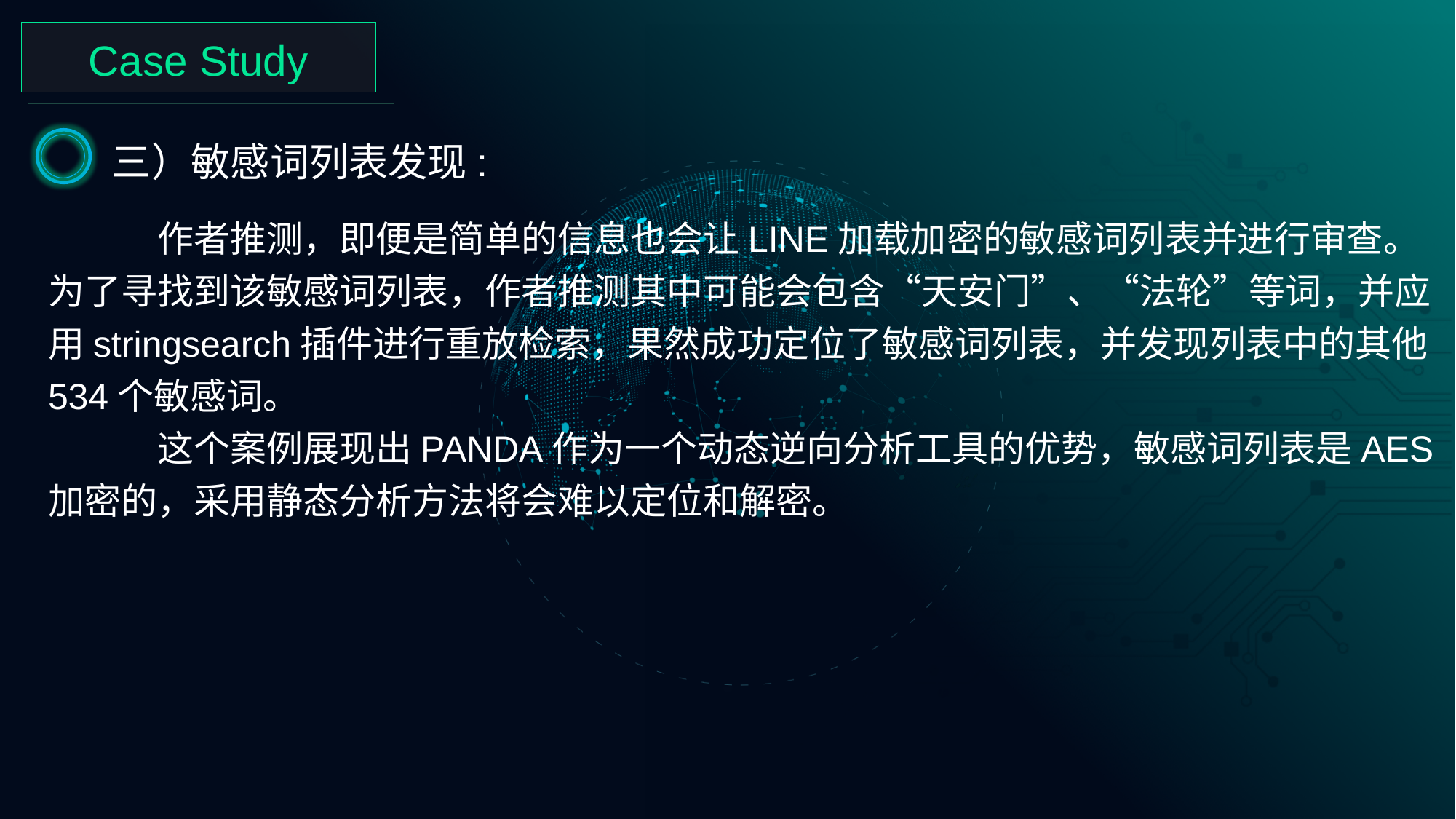

Case Study

三）敏感词列表发现:
	作者推测，即便是简单的信息也会让LINE加载加密的敏感词列表并进行审查。为了寻找到该敏感词列表，作者推测其中可能会包含“天安门”、“法轮”等词，并应用stringsearch插件进行重放检索，果然成功定位了敏感词列表，并发现列表中的其他534个敏感词。
	这个案例展现出PANDA作为一个动态逆向分析工具的优势，敏感词列表是AES加密的，采用静态分析方法将会难以定位和解密。